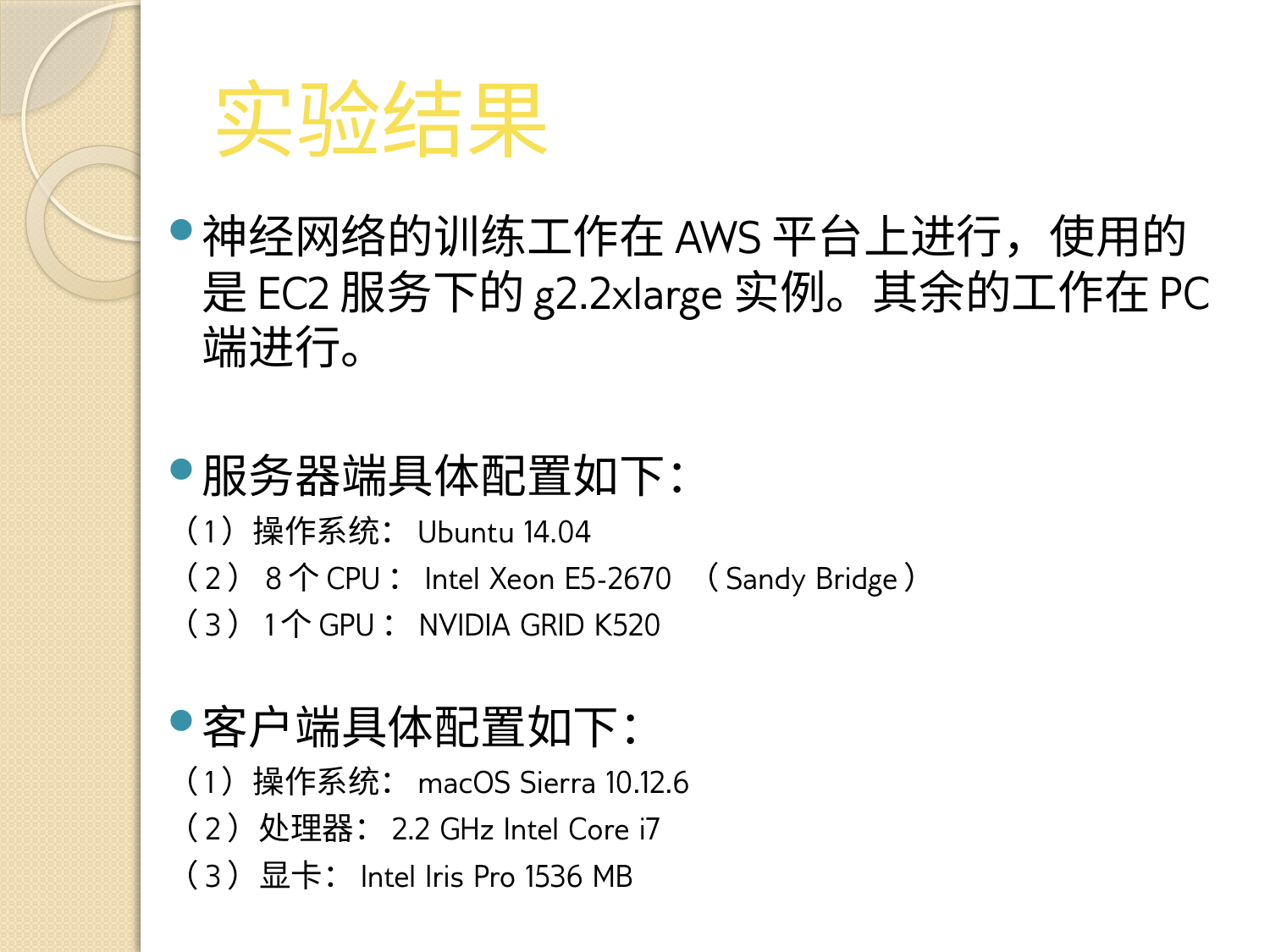

# 实验结果
神经网络的训练工作在AWS平台上进行，使用的是EC2服务下的g2.2xlarge实例。其余的工作在PC端进行。

服务器端具体配置如下：
	（1）操作系统：Ubuntu 14.04
	（2）8个CPU：Intel Xeon E5-2670 （Sandy Bridge）
	（3）1个GPU：NVIDIA GRID K520

客户端具体配置如下：
	（1）操作系统：macOS Sierra 10.12.6
	（2）处理器：2.2 GHz Intel Core i7
	（3）显卡：Intel Iris Pro 1536 MB